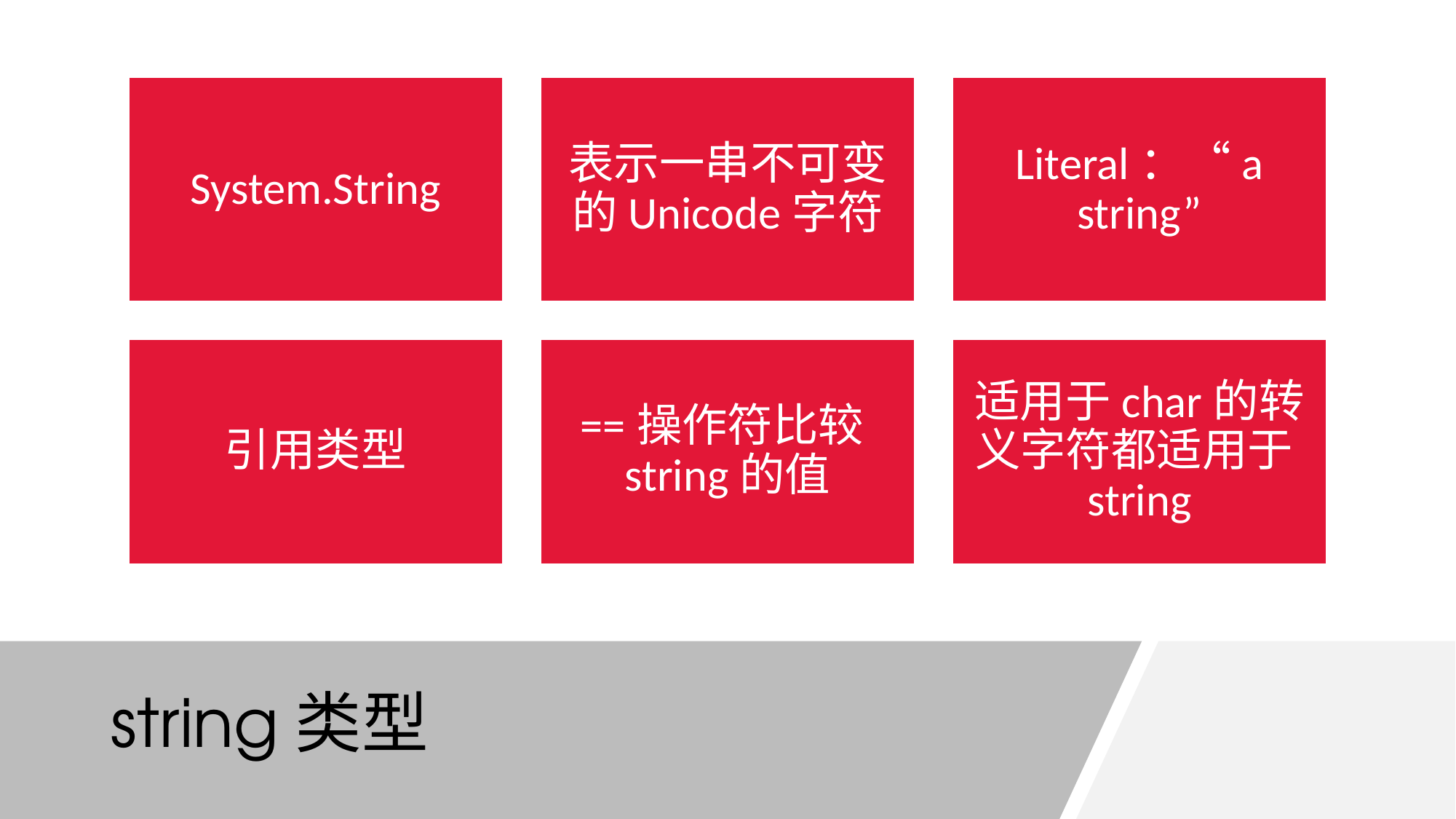

System.String
表示一串不可变的Unicode字符
Literal：“a string”
引用类型
==操作符比较string的值
适用于char的转义字符都适用于string

# string类型